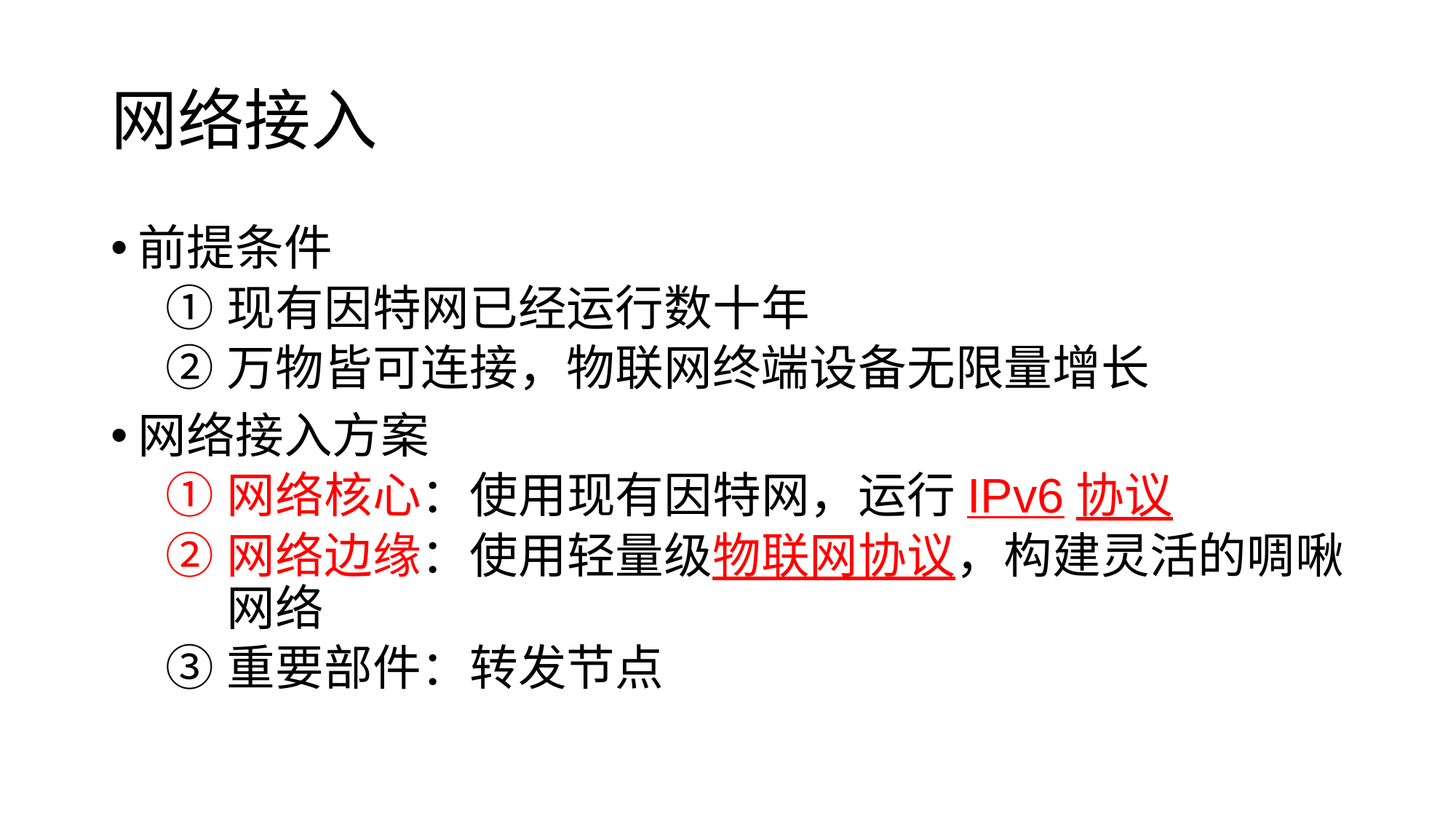

# 网络接入
前提条件
现有因特网已经运行数十年
万物皆可连接，物联网终端设备无限量增长
网络接入方案
网络核心：使用现有因特网，运行IPv6协议
网络边缘：使用轻量级物联网协议，构建灵活的啁啾网络
重要部件：转发节点